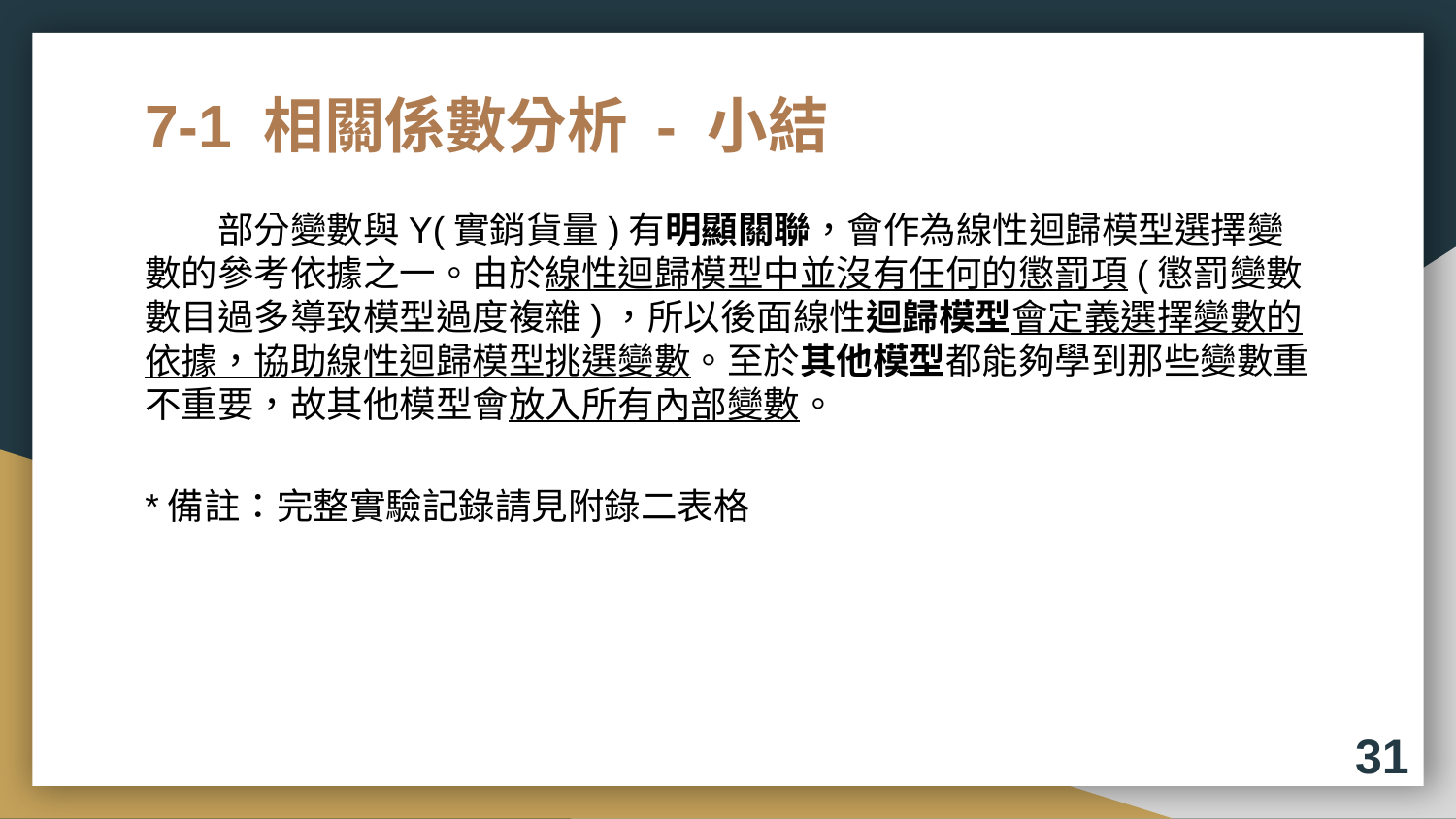

# 7-1 相關係數分析 - 小結
部分變數與Y(實銷貨量)有明顯關聯，會作為線性迴歸模型選擇變數的參考依據之一。由於線性迴歸模型中並沒有任何的懲罰項(懲罰變數數目過多導致模型過度複雜)，所以後面線性迴歸模型會定義選擇變數的依據，協助線性迴歸模型挑選變數。至於其他模型都能夠學到那些變數重不重要，故其他模型會放入所有內部變數。

*備註：完整實驗記錄請見附錄二表格
31